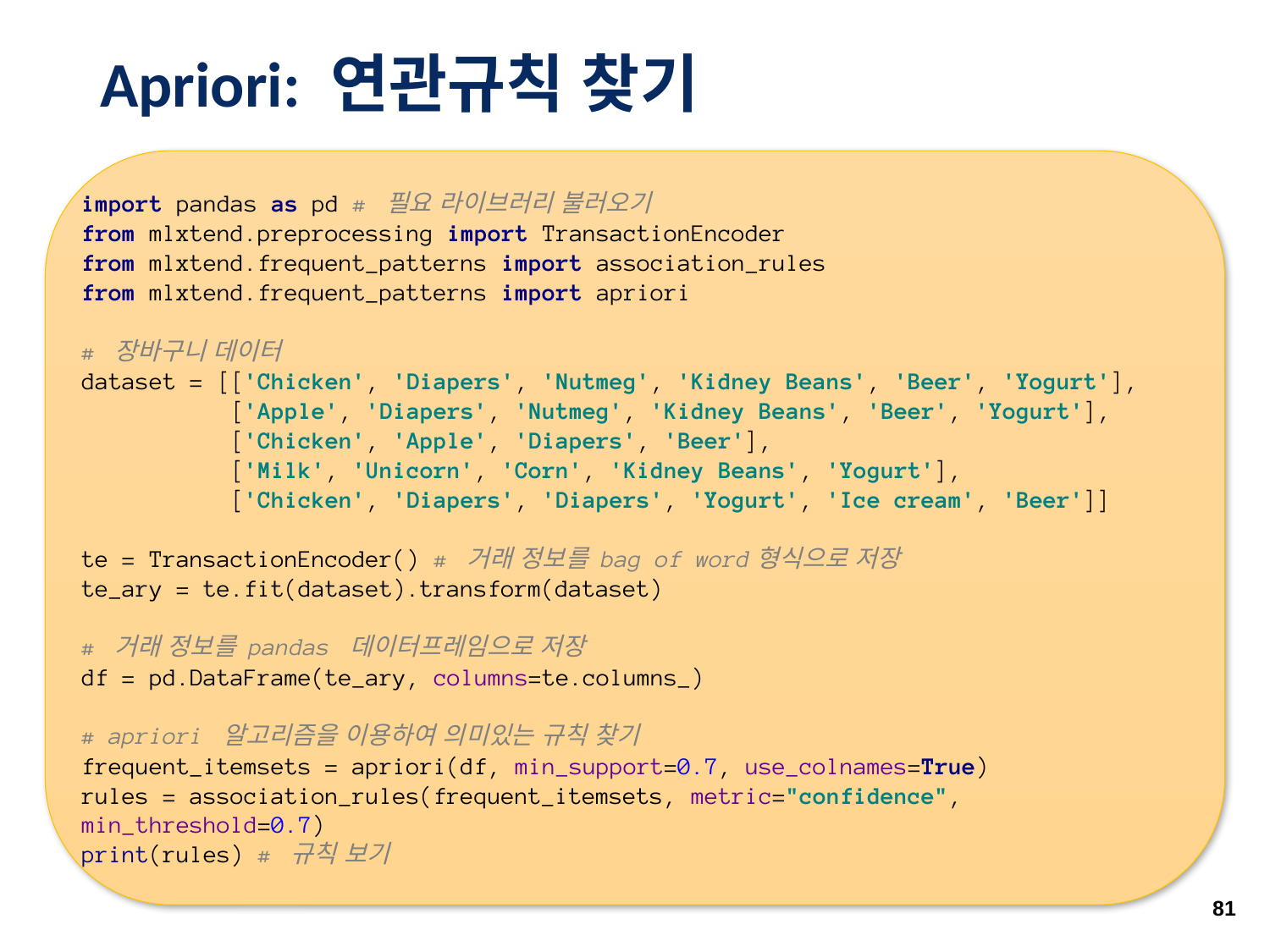

# Apriori: 연관규칙 찾기
import pandas as pd # 필요 라이브러리 불러오기
from mlxtend.preprocessing import TransactionEncoder
from mlxtend.frequent_patterns import association_rules
from mlxtend.frequent_patterns import apriori
# 장바구니 데이터
dataset = [['Chicken', 'Diapers', 'Nutmeg', 'Kidney Beans', 'Beer', 'Yogurt'],
           ['Apple', 'Diapers', 'Nutmeg', 'Kidney Beans', 'Beer', 'Yogurt'],
           ['Chicken', 'Apple', 'Diapers', 'Beer'],
           ['Milk', 'Unicorn', 'Corn', 'Kidney Beans', 'Yogurt'],
           ['Chicken', 'Diapers', 'Diapers', 'Yogurt', 'Ice cream', 'Beer']]
te = TransactionEncoder() # 거래 정보를 bag of word형식으로 저장
te_ary = te.fit(dataset).transform(dataset)
# 거래 정보를 pandas 데이터프레임으로 저장 df = pd.DataFrame(te_ary, columns=te.columns_)
# apriori 알고리즘을 이용하여 의미있는 규칙 찾기 frequent_itemsets = apriori(df, min_support=0.7, use_colnames=True) rules = association_rules(frequent_itemsets, metric="confidence", min_threshold=0.7) print(rules) # 규칙 보기
81